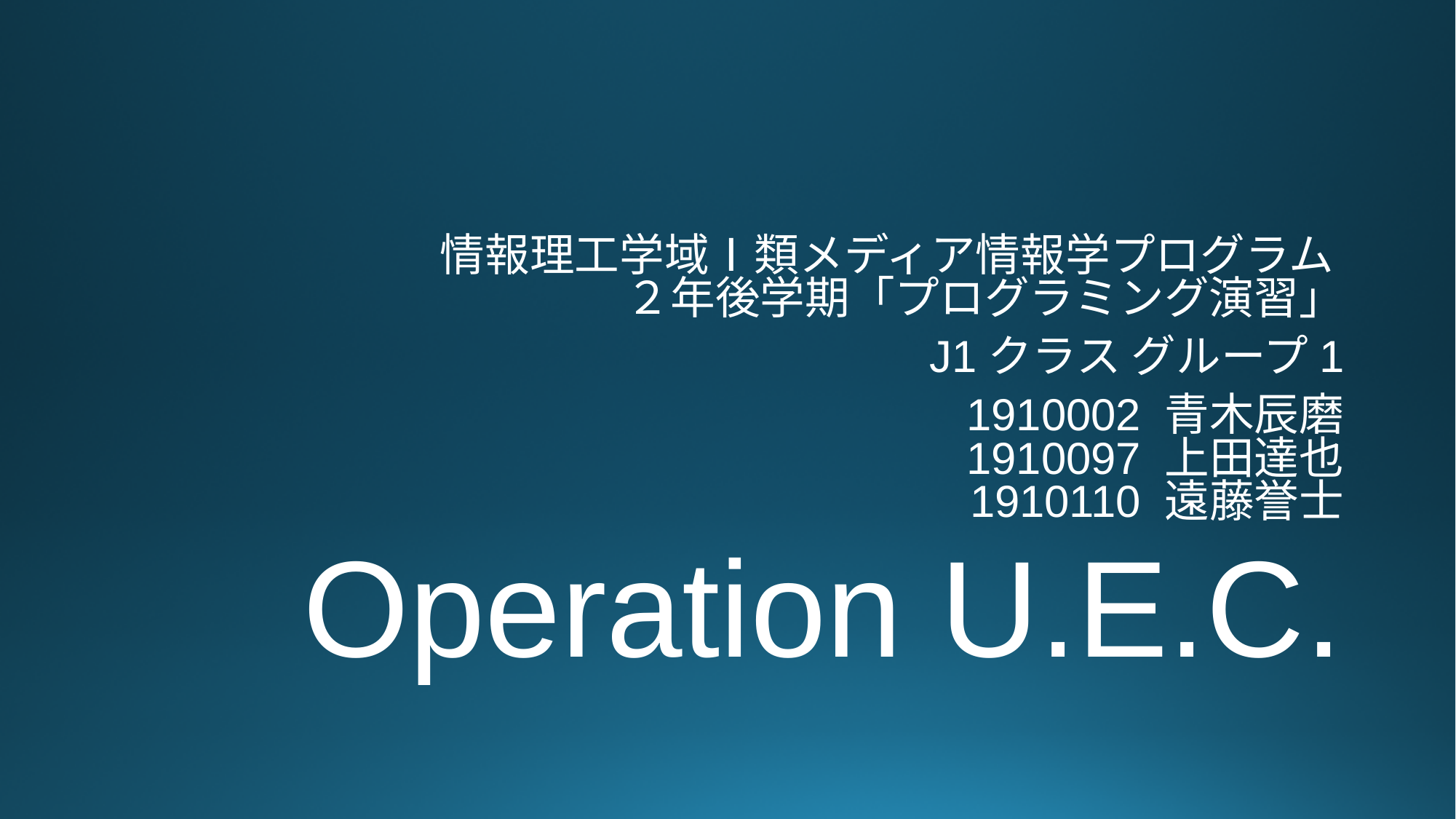

情報理工学域Ⅰ類メディア情報学プログラム
２年後学期「プログラミング演習」
J1クラス グループ1
1910002 青木辰磨
1910097 上田達也
1910110 遠藤誉士
# Operation U.E.C.